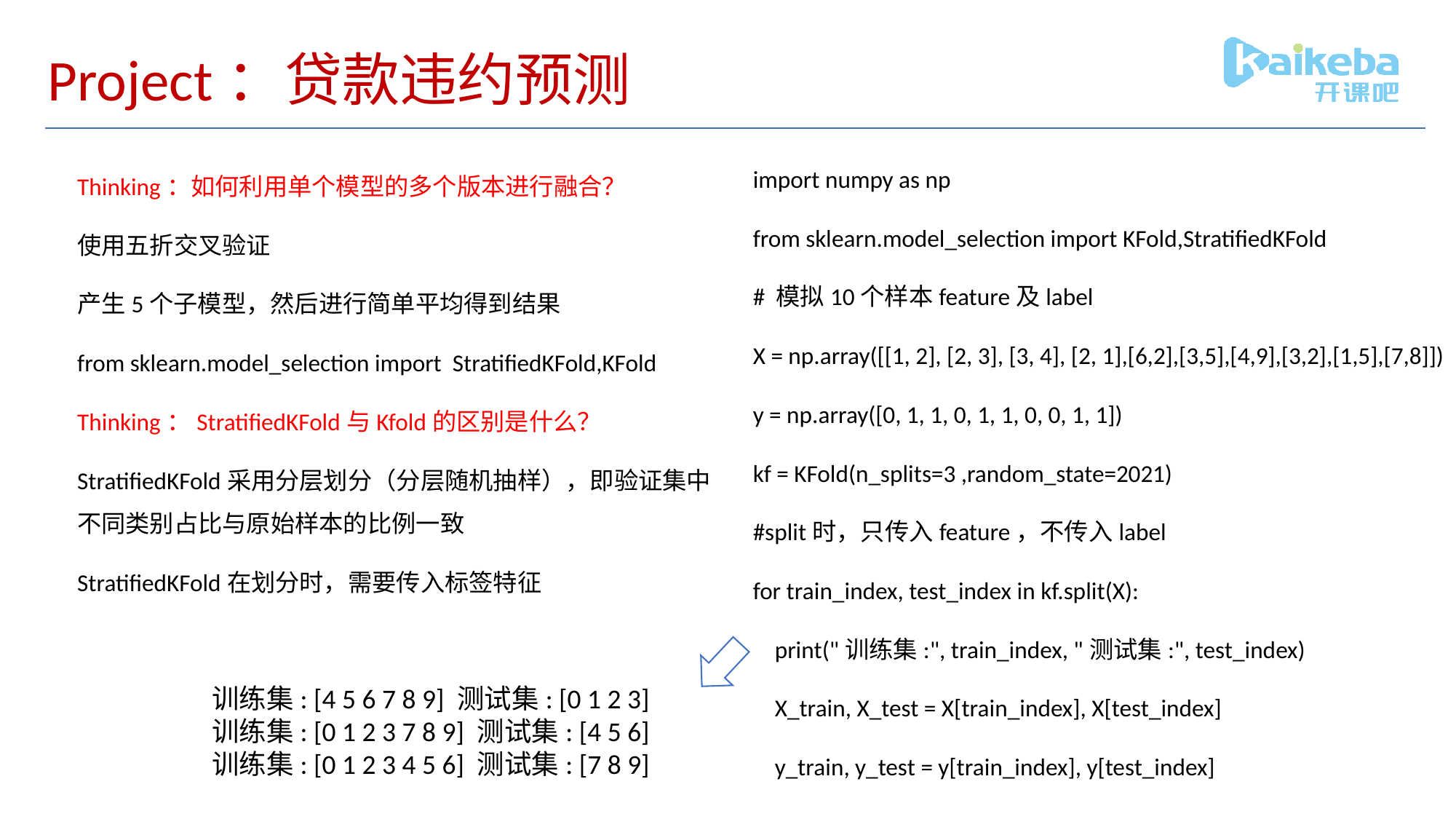

# Project：贷款违约预测
import numpy as np
from sklearn.model_selection import KFold,StratifiedKFold
# 模拟10个样本feature及label
X = np.array([[1, 2], [2, 3], [3, 4], [2, 1],[6,2],[3,5],[4,9],[3,2],[1,5],[7,8]])
y = np.array([0, 1, 1, 0, 1, 1, 0, 0, 1, 1])
kf = KFold(n_splits=3 ,random_state=2021)
#split时，只传入feature，不传入label
for train_index, test_index in kf.split(X):
    print("训练集:", train_index, "测试集:", test_index)
    X_train, X_test = X[train_index], X[test_index]
    y_train, y_test = y[train_index], y[test_index]
Thinking：如何利用单个模型的多个版本进行融合？
使用五折交叉验证
产生5个子模型，然后进行简单平均得到结果
from sklearn.model_selection import  StratifiedKFold,KFold
Thinking：StratifiedKFold与Kfold的区别是什么？
StratifiedKFold采用分层划分（分层随机抽样），即验证集中不同类别占比与原始样本的比例一致
StratifiedKFold在划分时，需要传入标签特征

训练集: [4 5 6 7 8 9] 测试集: [0 1 2 3]
训练集: [0 1 2 3 7 8 9] 测试集: [4 5 6]
训练集: [0 1 2 3 4 5 6] 测试集: [7 8 9]